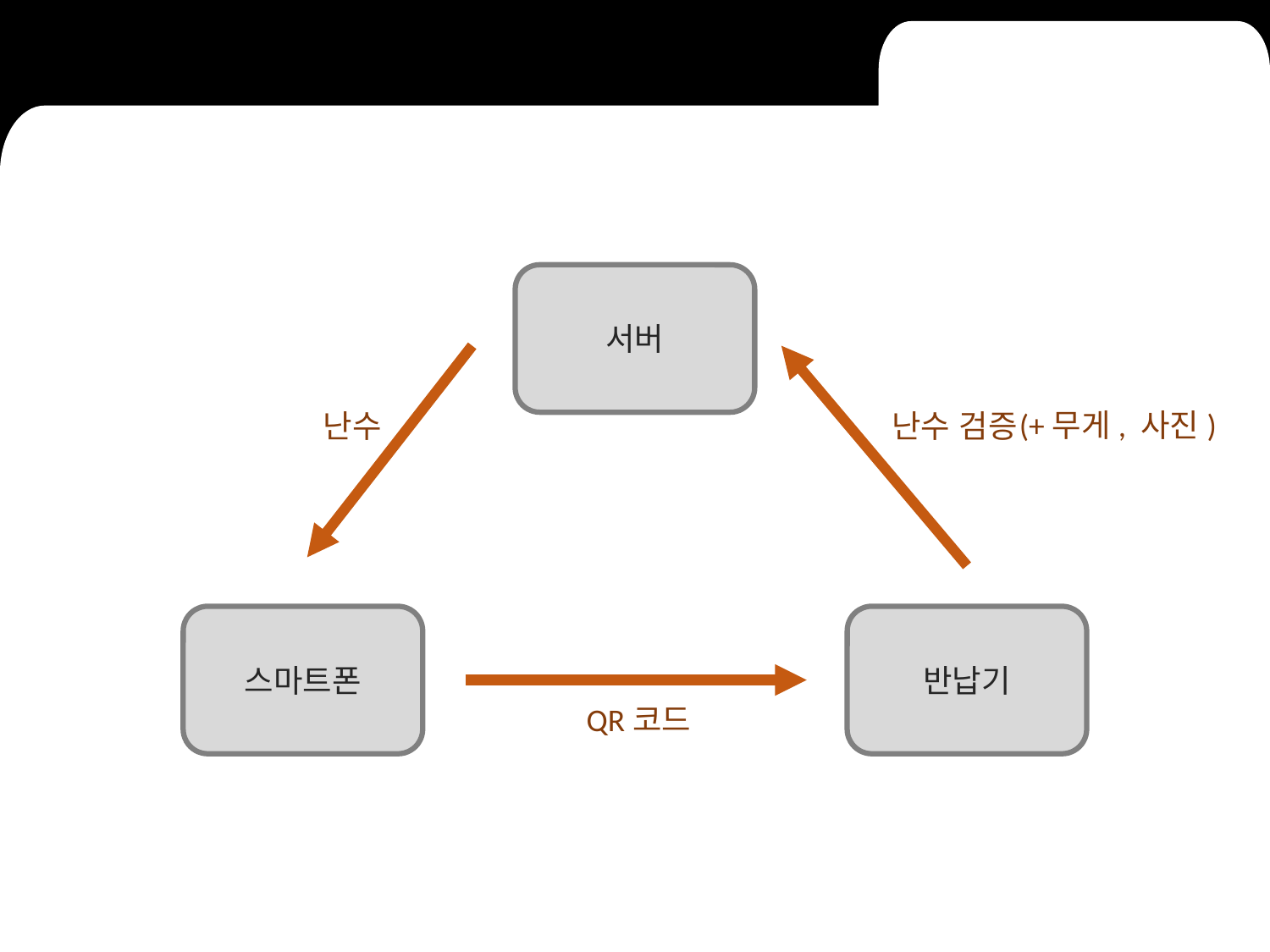

서버
(+무게, 사진)
난수
난수 검증
스마트폰
반납기
QR코드